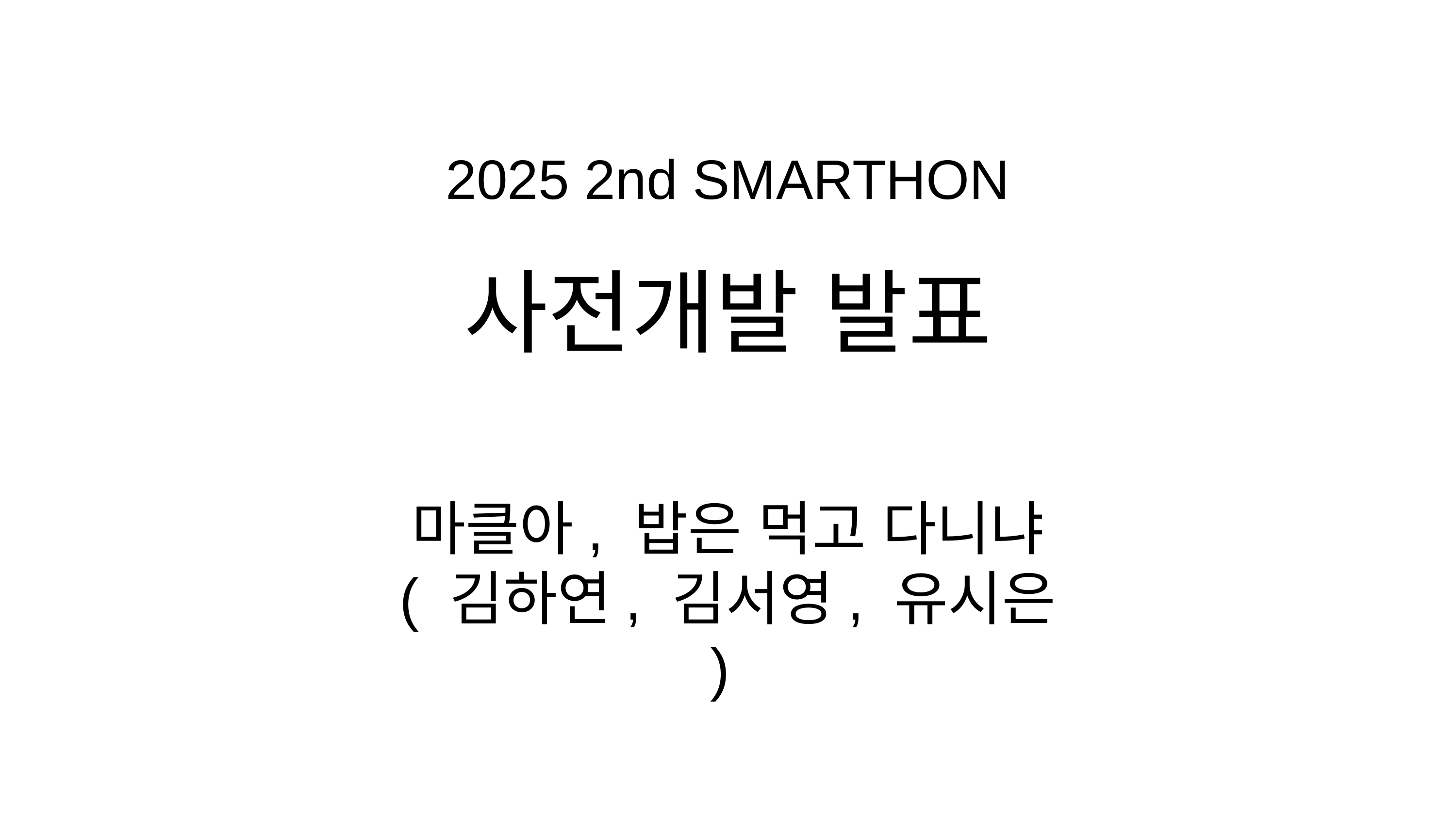

2025 2nd SMARTHON
사전개발 발표
마클아, 밥은 먹고 다니냐
( 김하연, 김서영, 유시은 )